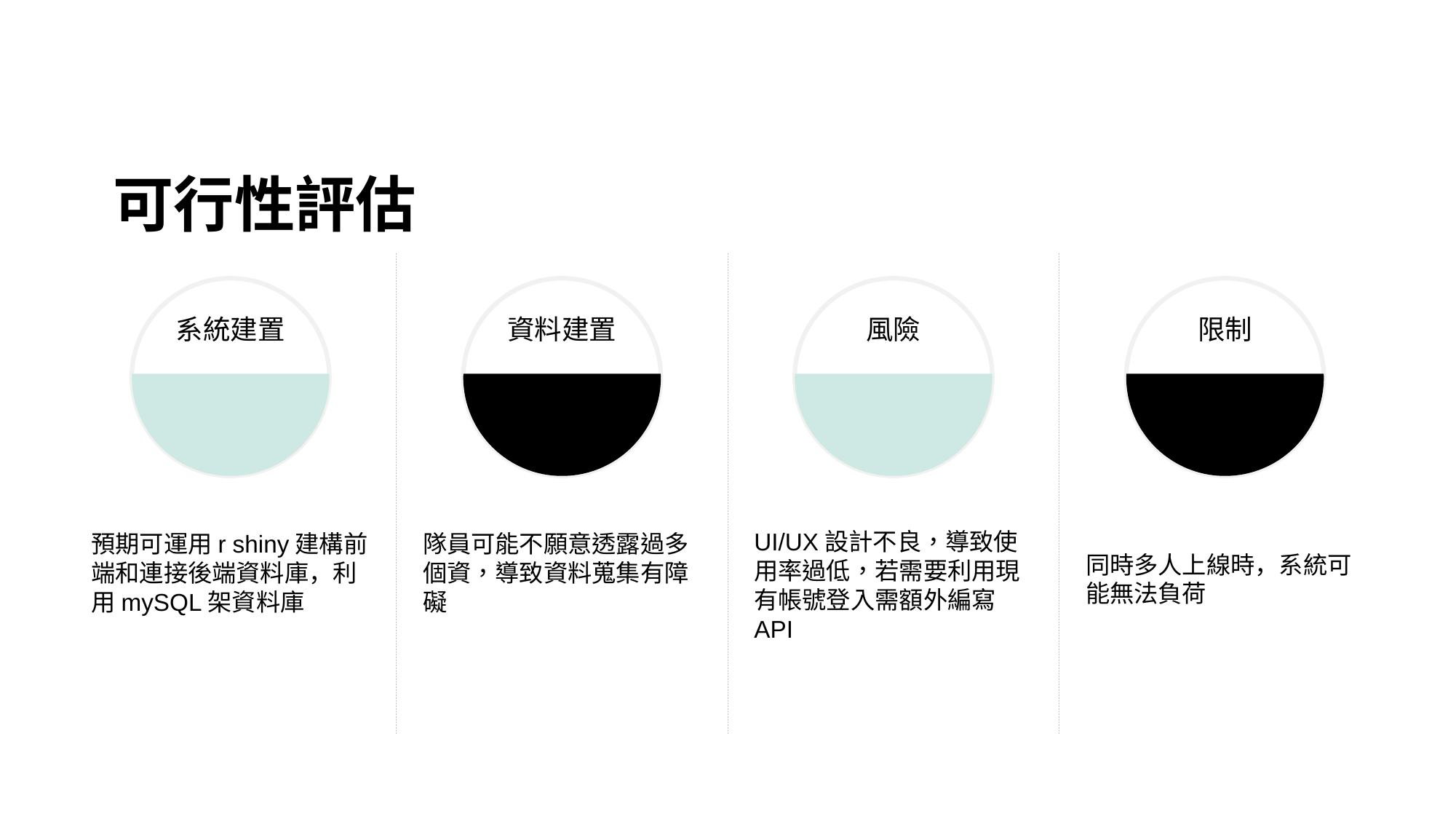

可行性評估

系統建置
資料建置
風險
限制

預期可運用r shiny建構前端和連接後端資料庫，利用mySQL架資料庫
隊員可能不願意透露過多個資，導致資料蒐集有障礙
同時多人上線時，系統可能無法負荷
UI/UX設計不良，導致使用率過低，若需要利用現有帳號登入需額外編寫API